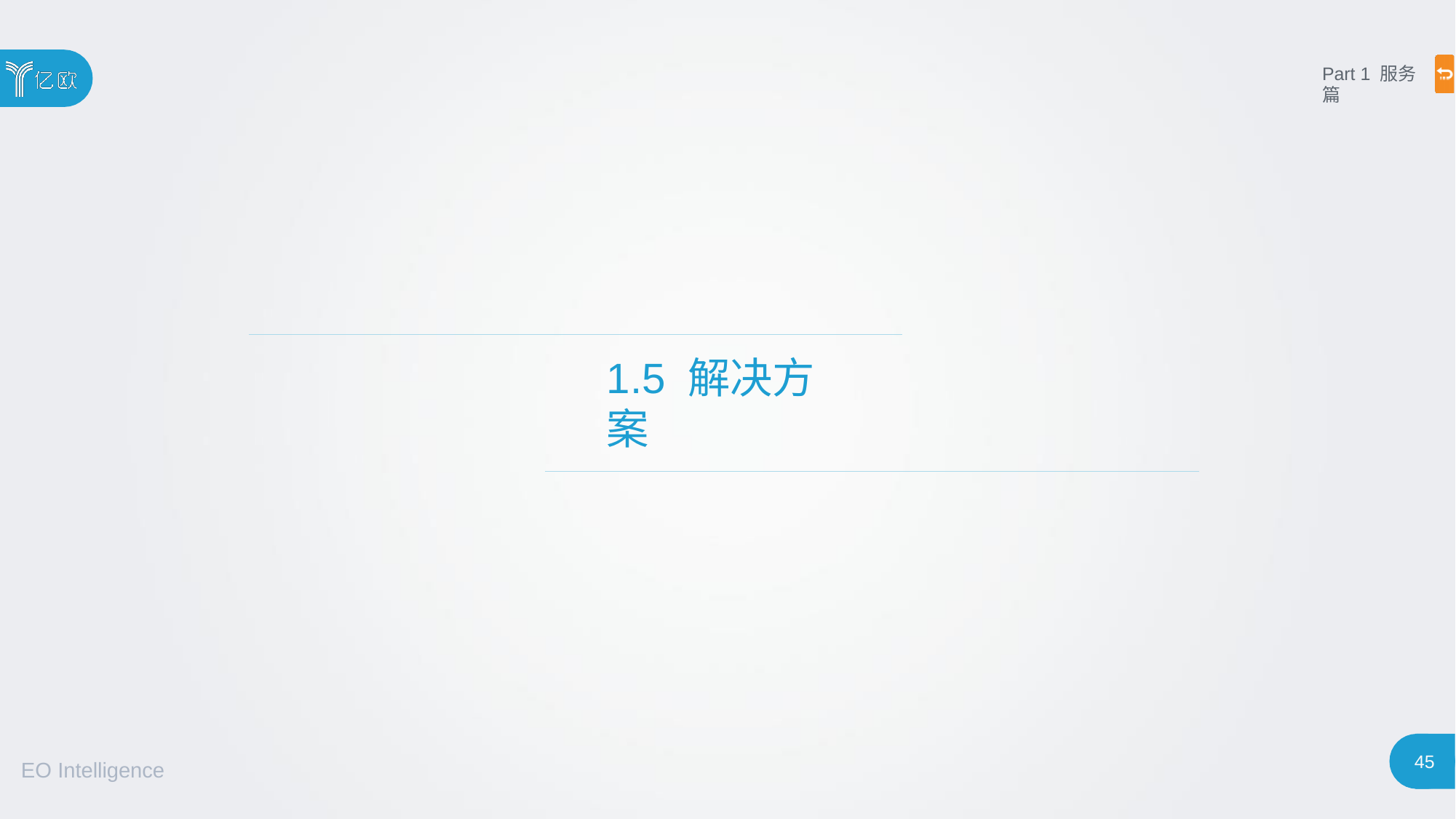

Part 1 服务篇
# 1.5 解决方案
45
EO Intelligence